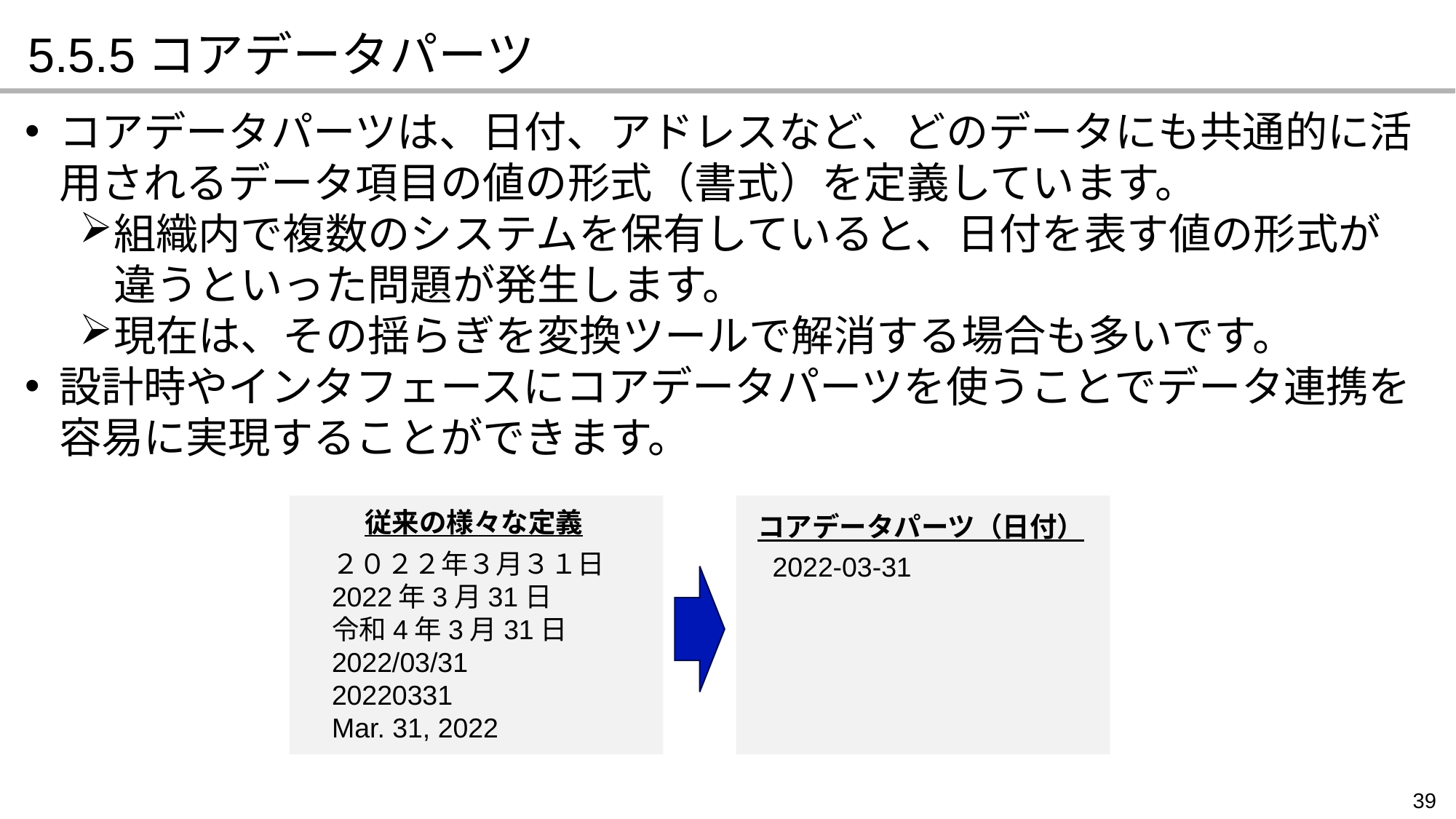

5.5.5コアデータパーツ
コアデータパーツは、日付、アドレスなど、どのデータにも共通的に活用されるデータ項目の値の形式（書式）を定義しています。
組織内で複数のシステムを保有していると、日付を表す値の形式が違うといった問題が発生します。
現在は、その揺らぎを変換ツールで解消する場合も多いです。
設計時やインタフェースにコアデータパーツを使うことでデータ連携を容易に実現することができます。

従来の様々な定義
コアデータパーツ（日付）
２０２２年３月３１日
2022年3月31日
令和4年3月31日
2022/03/31
20220331
Mar. 31, 2022
2022-03-31

39